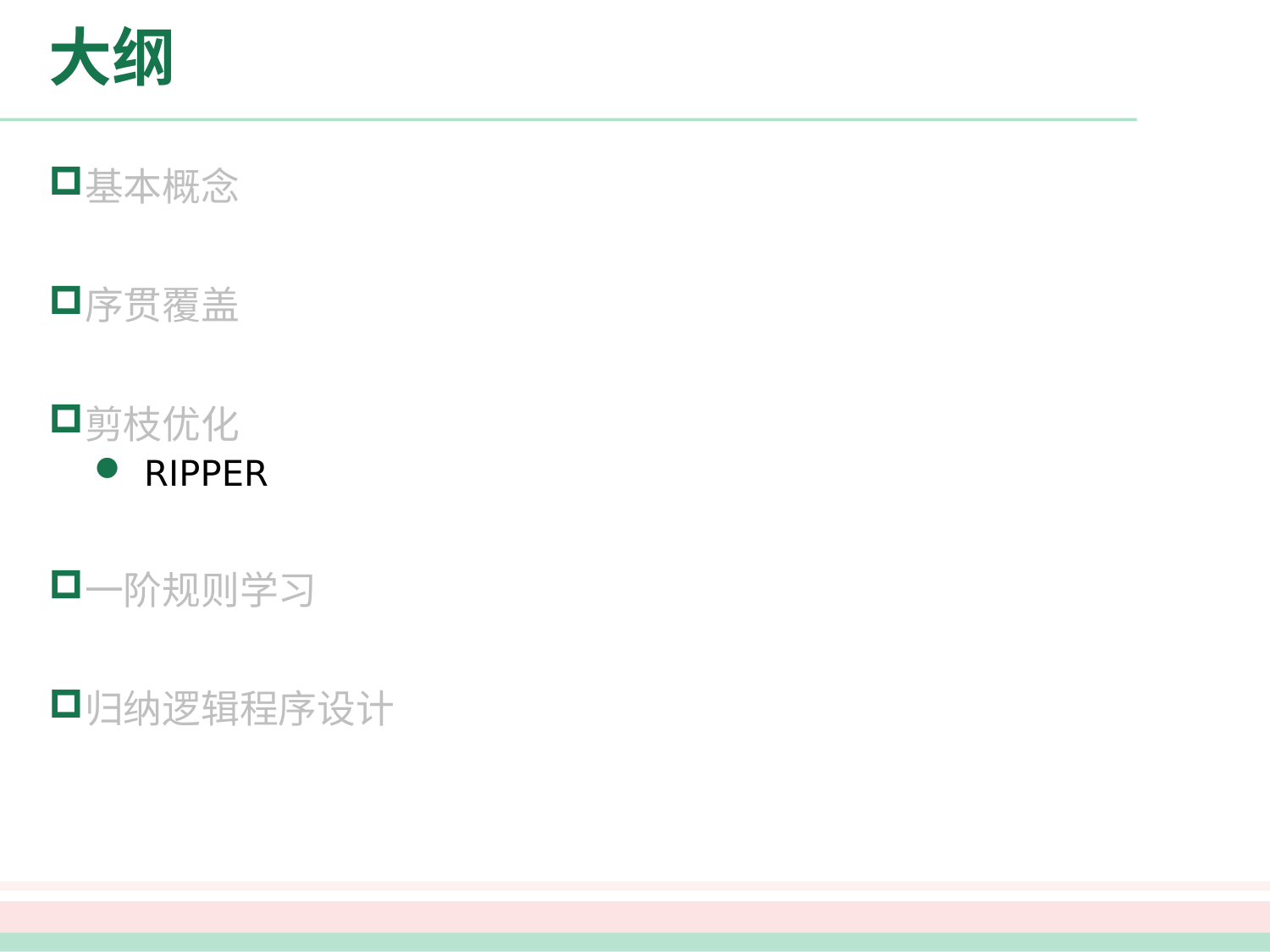

# 大纲
基本概念

序贯覆盖

剪枝优化
RIPPER

一阶规则学习

归纳逻辑程序设计